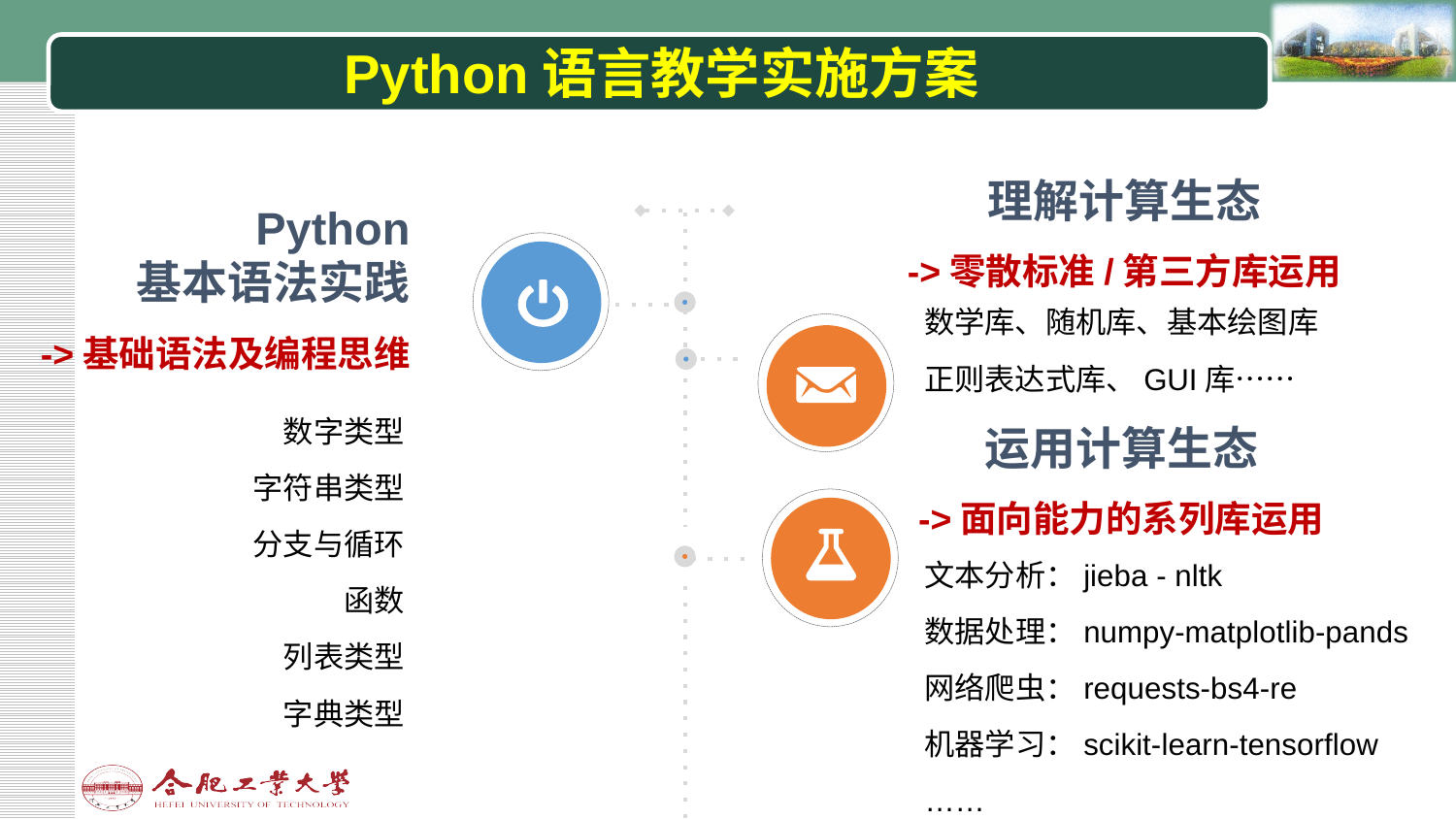

# Python语言教学实施方案
理解计算生态
->零散标准/第三方库运用
Python
基本语法实践
->基础语法及编程思维

数学库、随机库、基本绘图库
正则表达式库、GUI库……

数字类型
字符串类型
分支与循环
函数
列表类型
字典类型
运用计算生态
->面向能力的系列库运用

文本分析：jieba - nltk
数据处理：numpy-matplotlib-pands
网络爬虫：requests-bs4-re
机器学习：scikit-learn-tensorflow
……